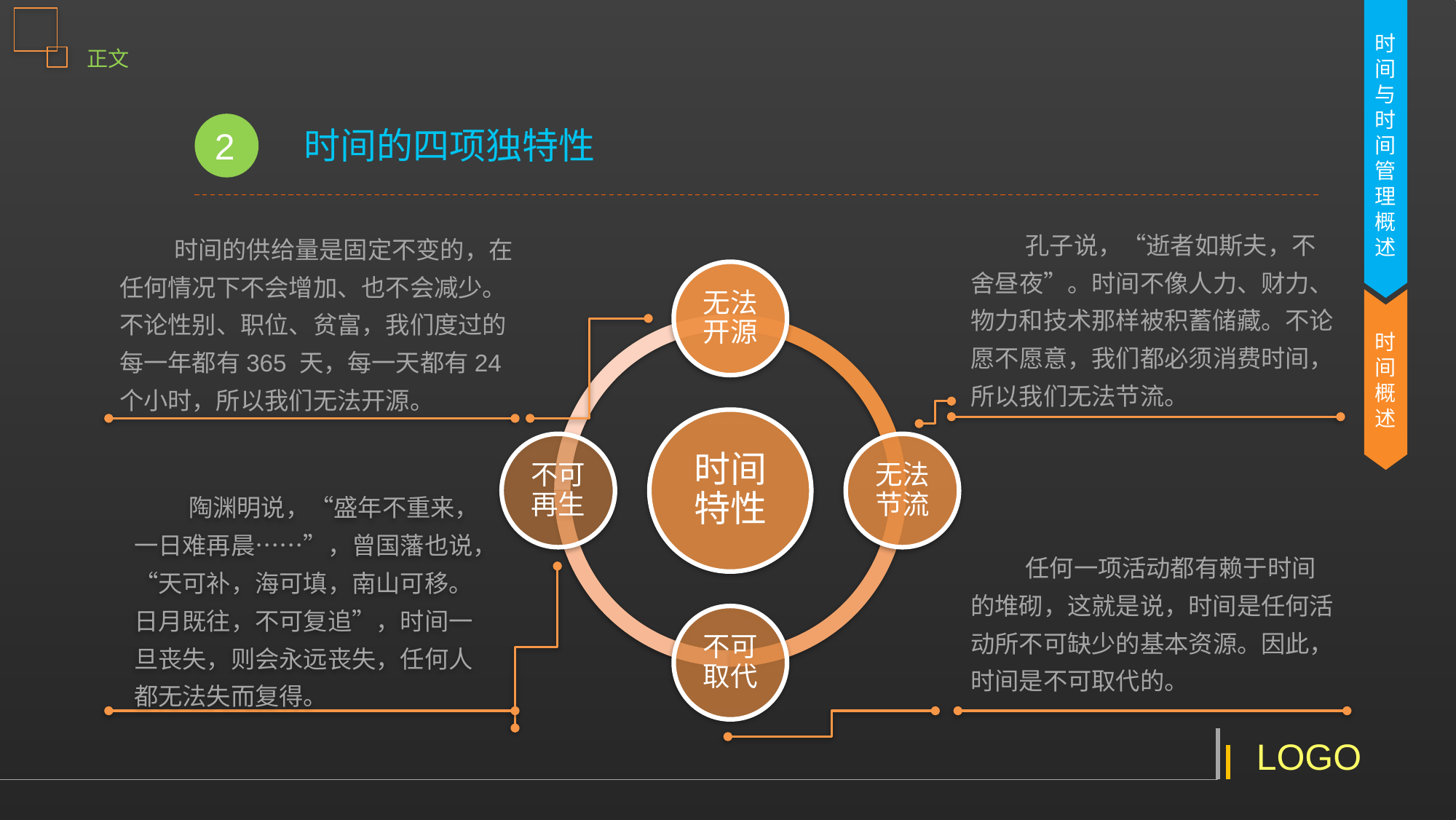

正文
2
时间的四项独特性
时间与时间管理概述
孔子说，“逝者如斯夫，不舍昼夜”。时间不像人力、财力、物力和技术那样被积蓄储藏。不论愿不愿意，我们都必须消费时间，所以我们无法节流。
时间的供给量是固定不变的，在任何情况下不会增加、也不会减少。不论性别、职位、贫富，我们度过的每一年都有365 天，每一天都有24 个小时，所以我们无法开源。
时间特性
无法开源
无法节流
不可取代
不可再生

时间概述
陶渊明说，“盛年不重来，一日难再晨……”，曾国藩也说，“天可补，海可填，南山可移。日月既往，不可复追”，时间一旦丧失，则会永远丧失，任何人都无法失而复得。
任何一项活动都有赖于时间的堆砌，这就是说，时间是任何活动所不可缺少的基本资源。因此，时间是不可取代的。